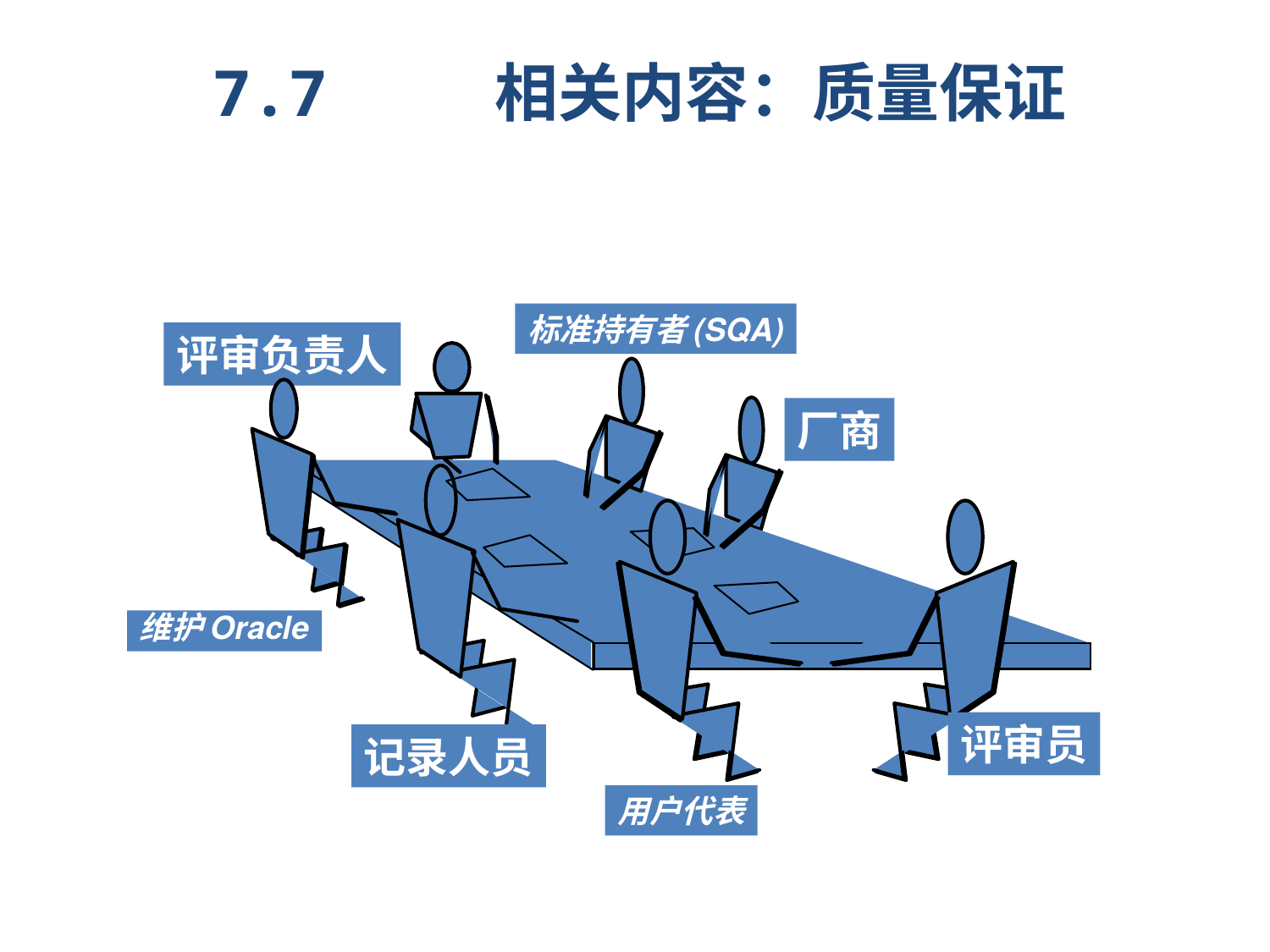

7.7    相关内容：质量保证
标准持有者(SQA)
评审负责人

厂商

维护Oracle

评审员
记录人员
用户代表